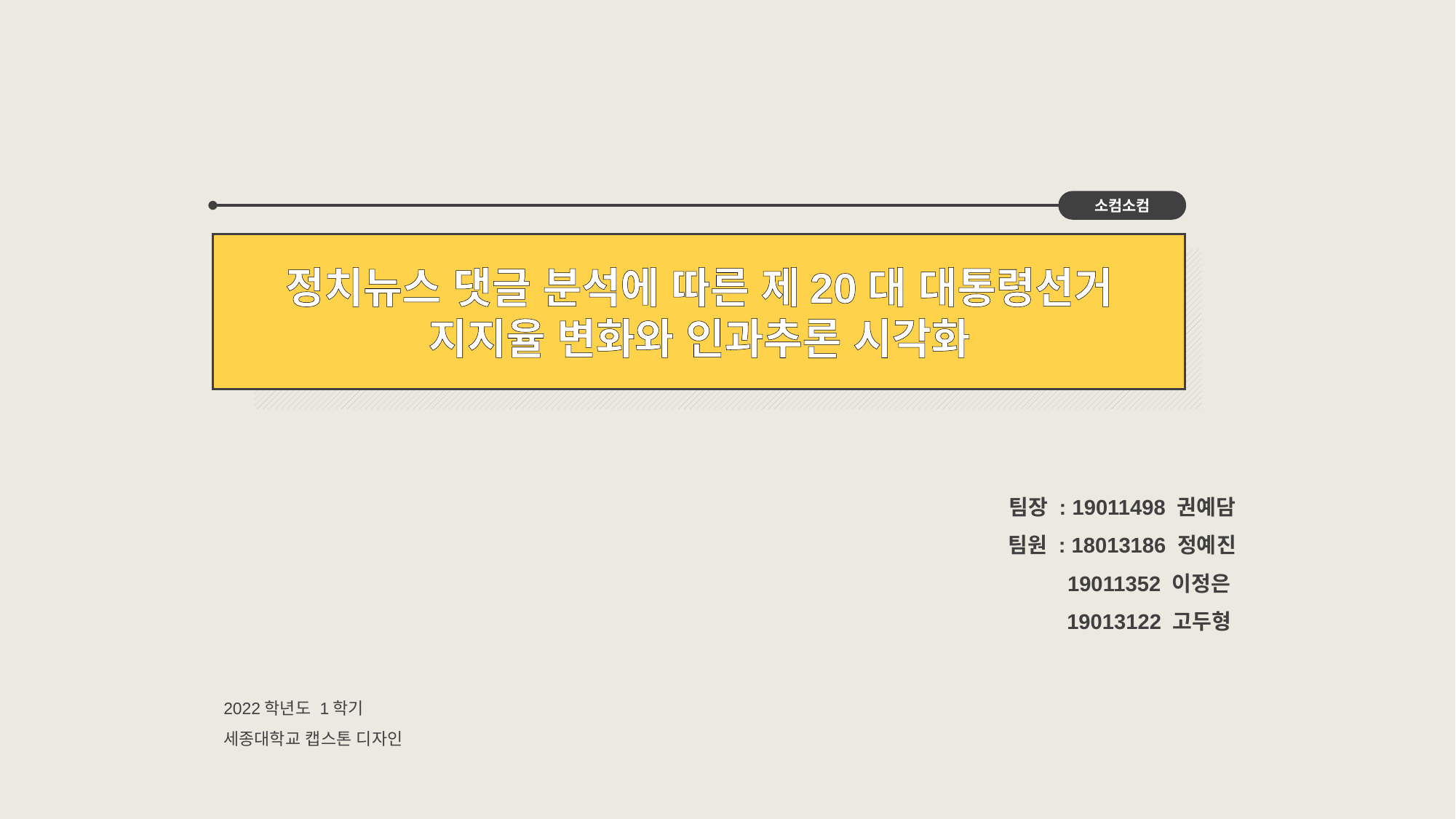

소컴소컴
정치뉴스 댓글 분석에 따른 제20대 대통령선거 지지율 변화와 인과추론 시각화

팀장 : 19011498 권예담
팀원 : 18013186 정예진
         19011352 이정은
         19013122 고두형
2022학년도 1학기
세종대학교 캡스톤 디자인